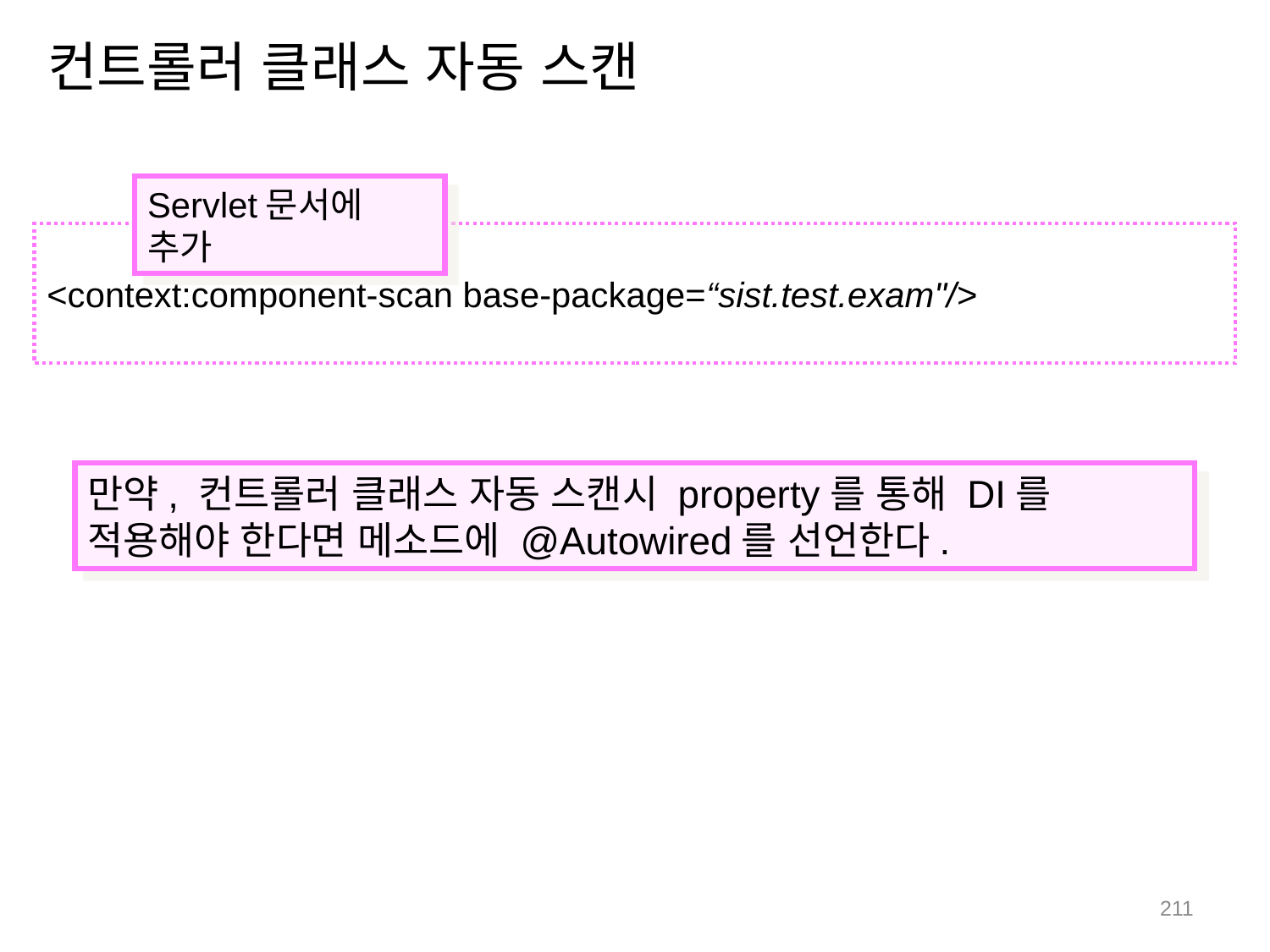

# 컨트롤러 클래스 자동 스캔
Servlet문서에 추가

<context:component-scan base-package=“sist.test.exam"/>

만약, 컨트롤러 클래스 자동 스캔시 property를 통해 DI를 적용해야 한다면 메소드에 @Autowired를 선언한다.

211